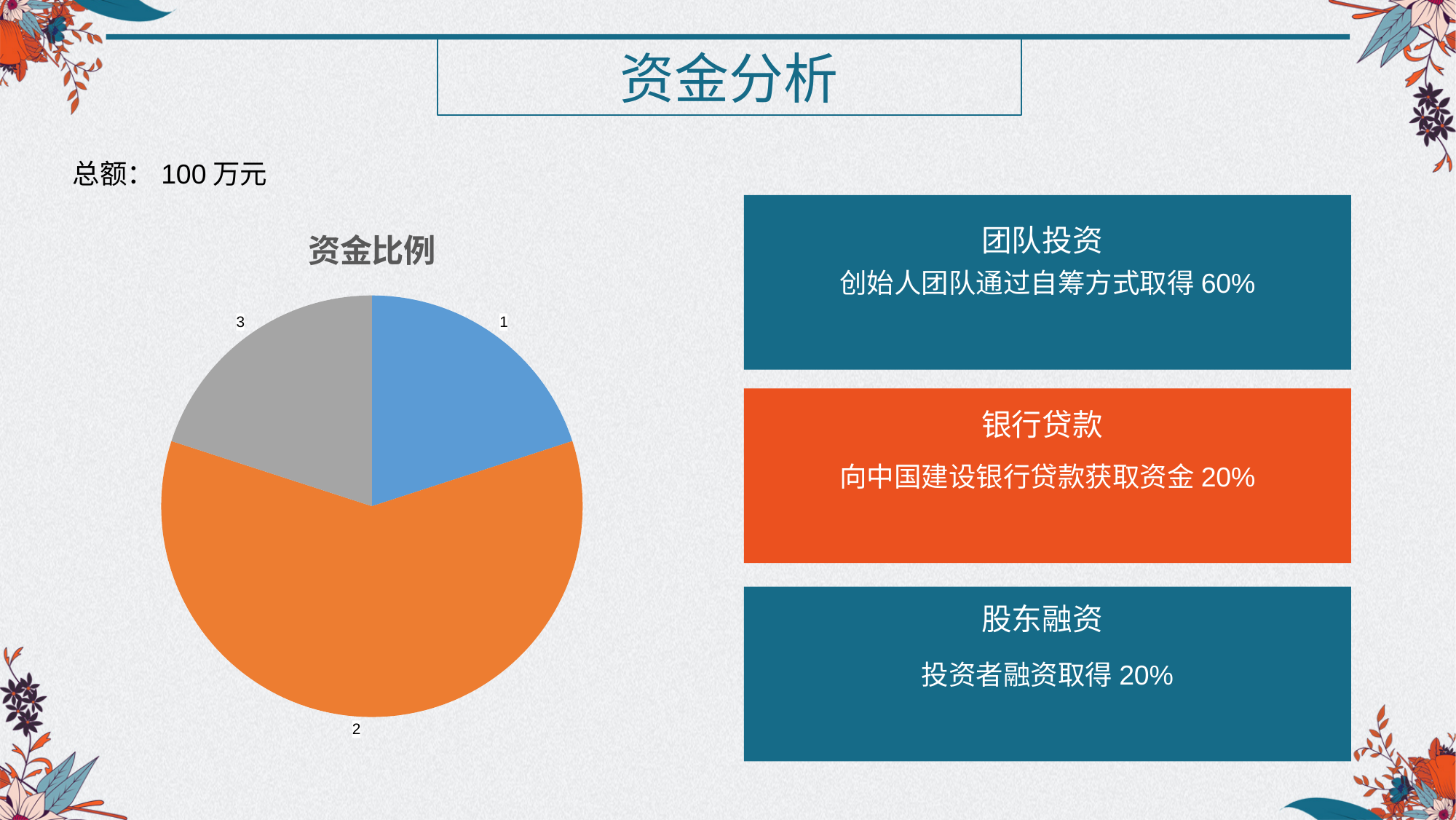

资金分析
总额：100万元
创始人团队通过自筹方式取得60%
团队投资
向中国建设银行贷款获取资金20%
银行贷款
投资者融资取得20%
股东融资

### Chart: 资金比例

| Category |  |  |  |  |  |  |  |  |
|---|---|---|---|---|---|---|---|---|